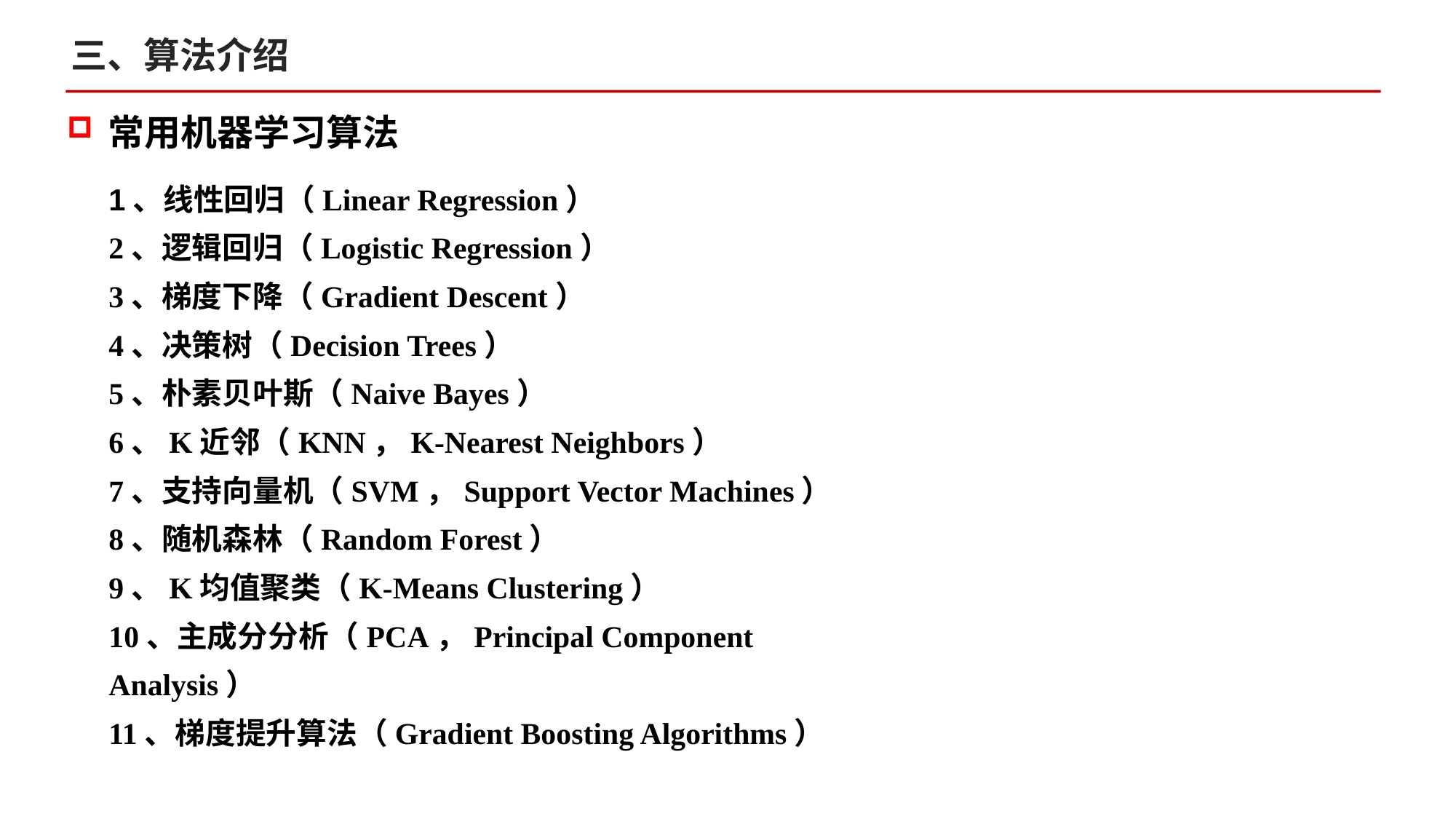

三、算法介绍
常用机器学习算法
1、线性回归（Linear Regression）
2、逻辑回归（Logistic Regression）
3、梯度下降（Gradient Descent）
4、决策树（Decision Trees）
5、朴素贝叶斯（Naive Bayes）
6、K近邻（KNN，K-Nearest Neighbors）
7、支持向量机（SVM，Support Vector Machines）
8、随机森林（Random Forest）
9、K均值聚类（K-Means Clustering）
10、主成分分析（PCA，Principal Component Analysis）
11、梯度提升算法（Gradient Boosting Algorithms）